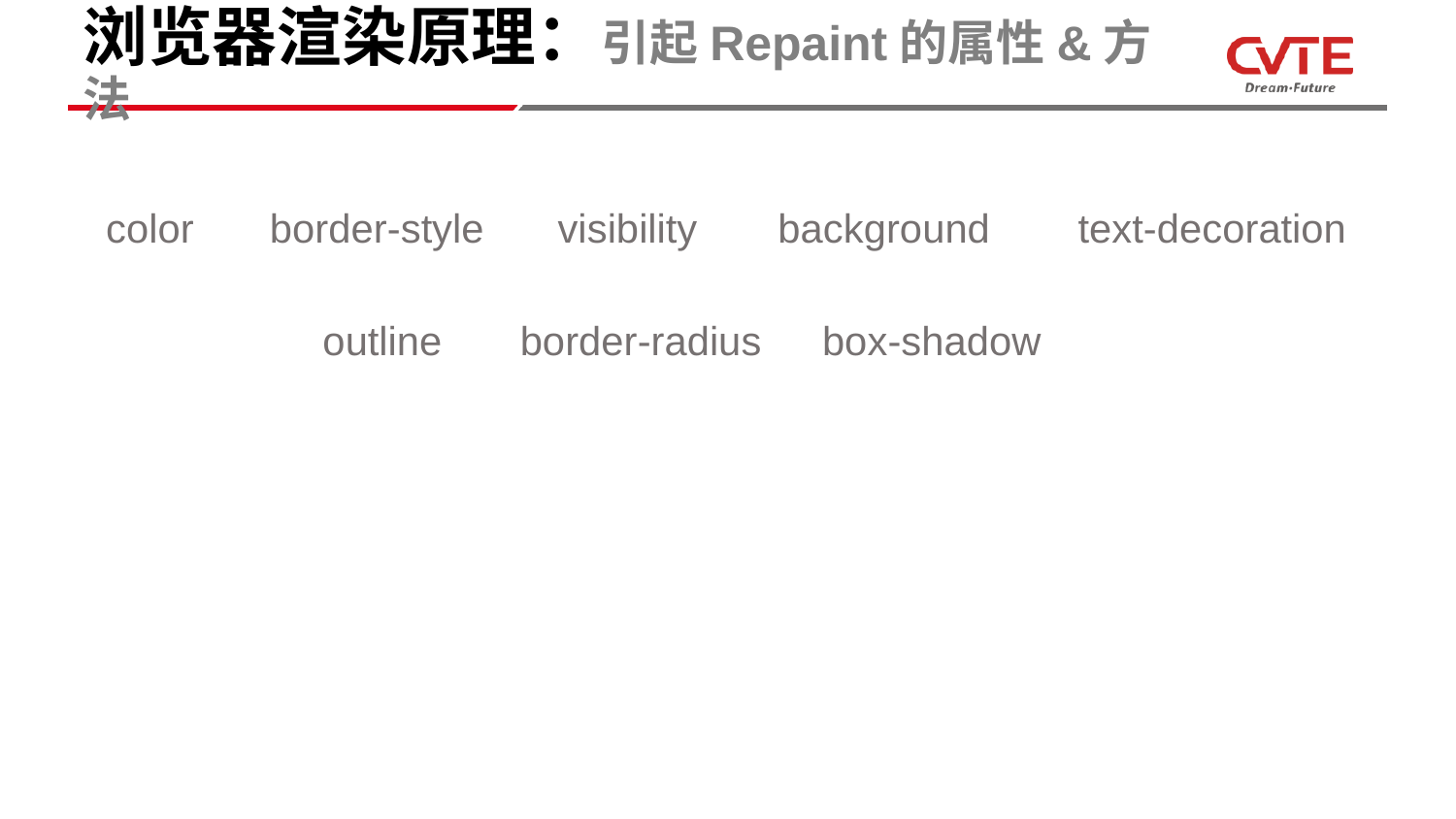

# 浏览器渲染原理：引起Repaint的属性&方法
color
border-style
visibility
background
text-decoration
outline
border-radius
box-shadow